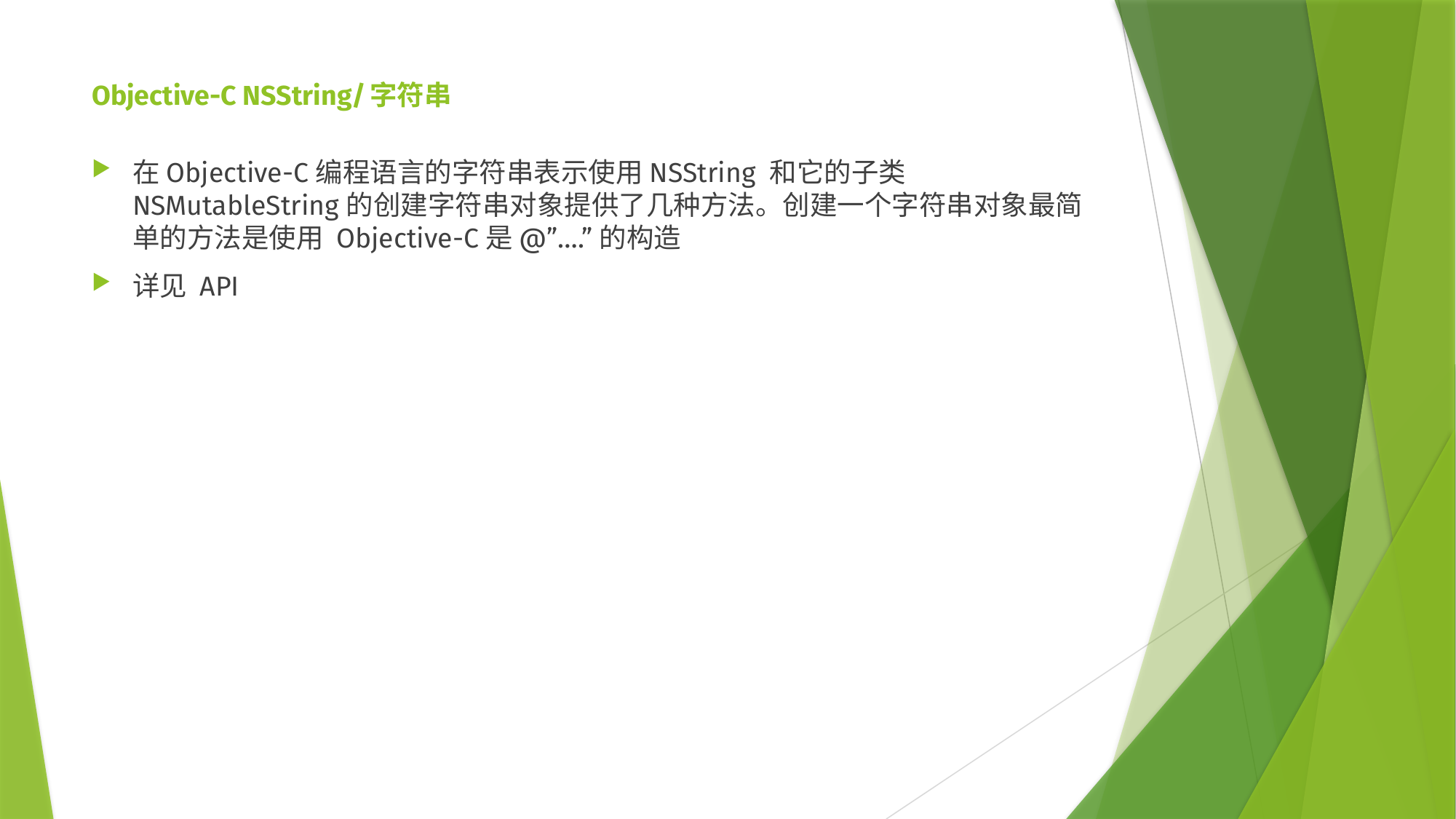

# Objective-C NSString/字符串
在Objective-C编程语言的字符串表示使用NSString 和它的子类NSMutableString的创建字符串对象提供了几种方法。创建一个字符串对象最简单的方法是使用 Objective-C是@”….”的构造
详见 API